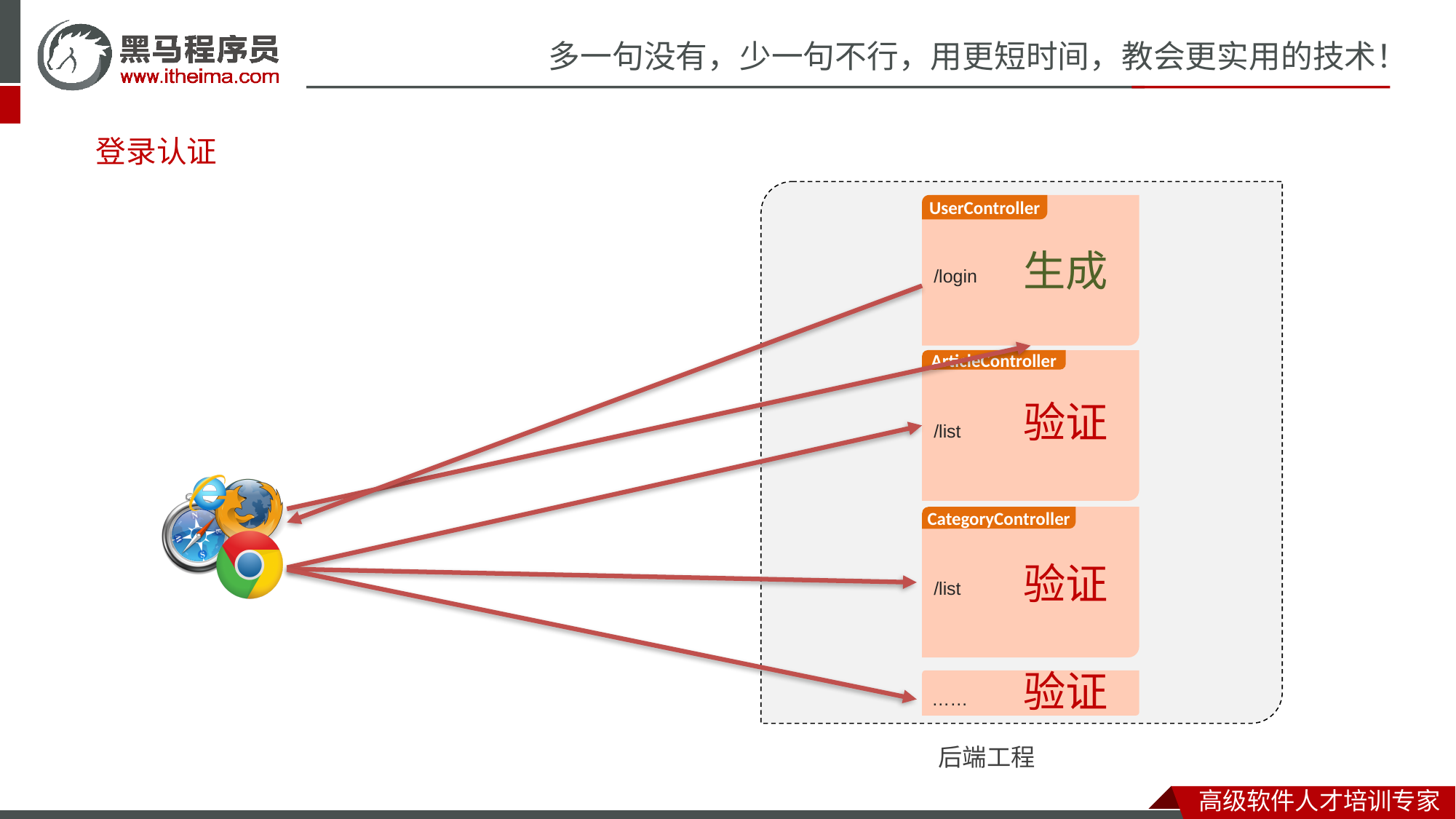

# 登录认证

后端工程
/login
UserController
生成
/list
ArticleController
验证

/list
CategoryController
验证
验证
……